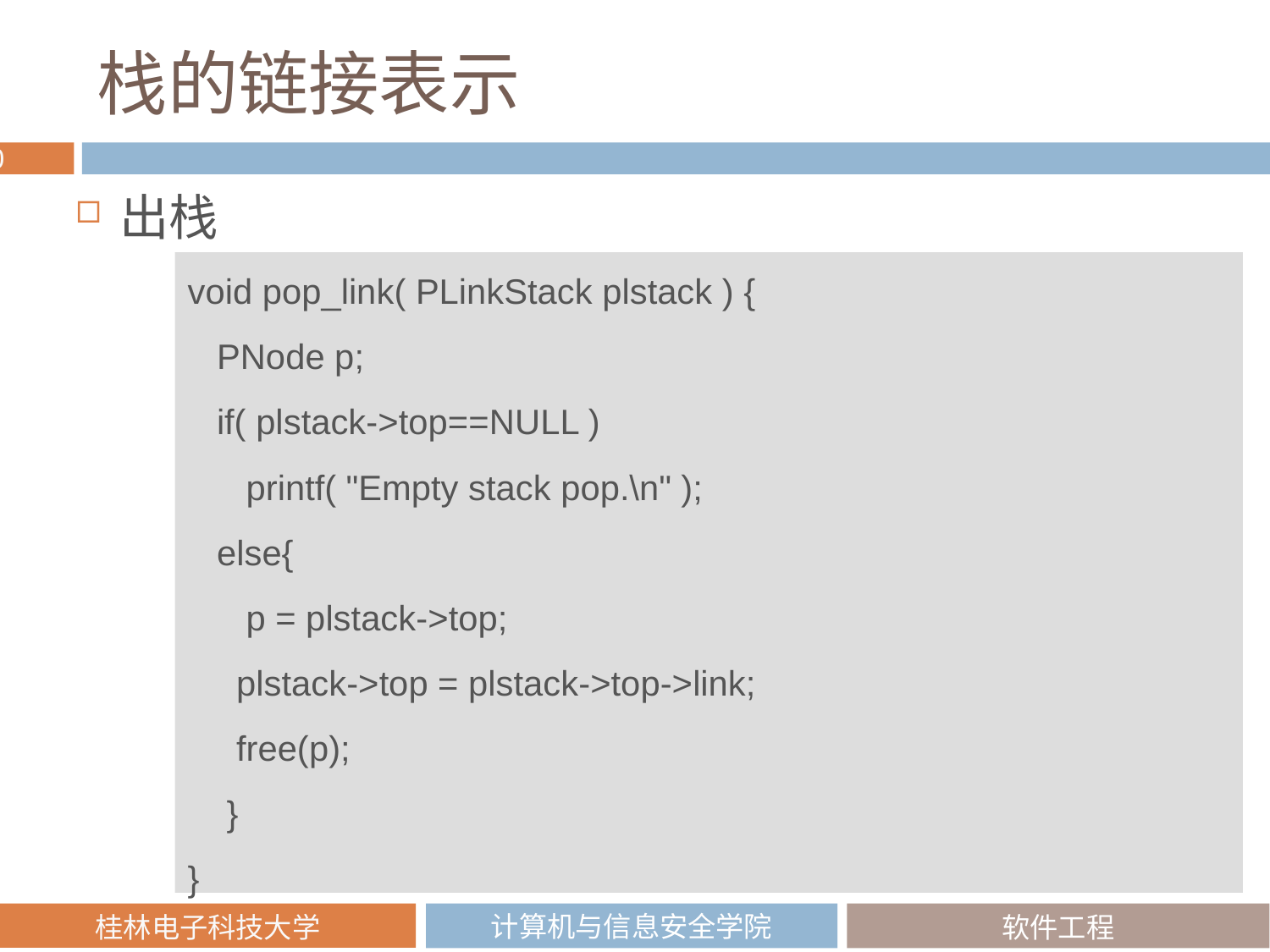

# 栈的链接表示
出栈
void pop_link( PLinkStack plstack ) {
   PNode p;
   if( plstack->top==NULL )
      printf( "Empty stack pop.\n" );
   else{
      p = plstack->top;
     plstack->top = plstack->top->link;
     free(p);
    }
}